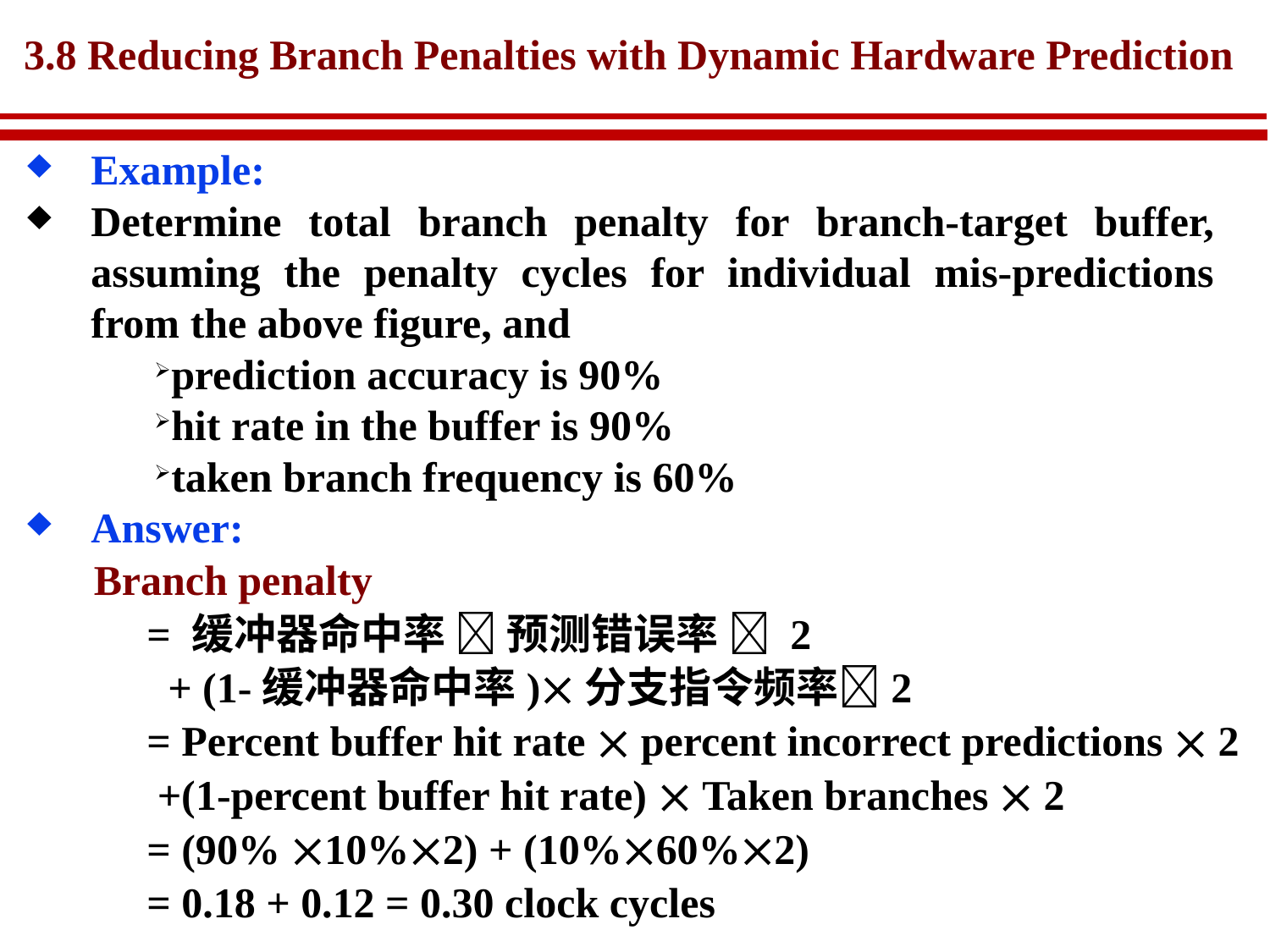

# 3.8 Reducing Branch Penalties with Dynamic Hardware Prediction
Example:
Determine total branch penalty for branch-target buffer, assuming the penalty cycles for individual mis-predictions from the above figure, and
prediction accuracy is 90%
hit rate in the buffer is 90%
taken branch frequency is 60%
Answer:

Branch penalty
     = 缓冲器命中率 × 预测错误率 × 2
       + (1-缓冲器命中率)×分支指令频率×2
     = Percent buffer hit rate × percent incorrect predictions × 2
      +(1-percent buffer hit rate) × Taken branches × 2
     = (90% ×10%×2) + (10%×60%×2)
     = 0.18 + 0.12 = 0.30 clock cycles